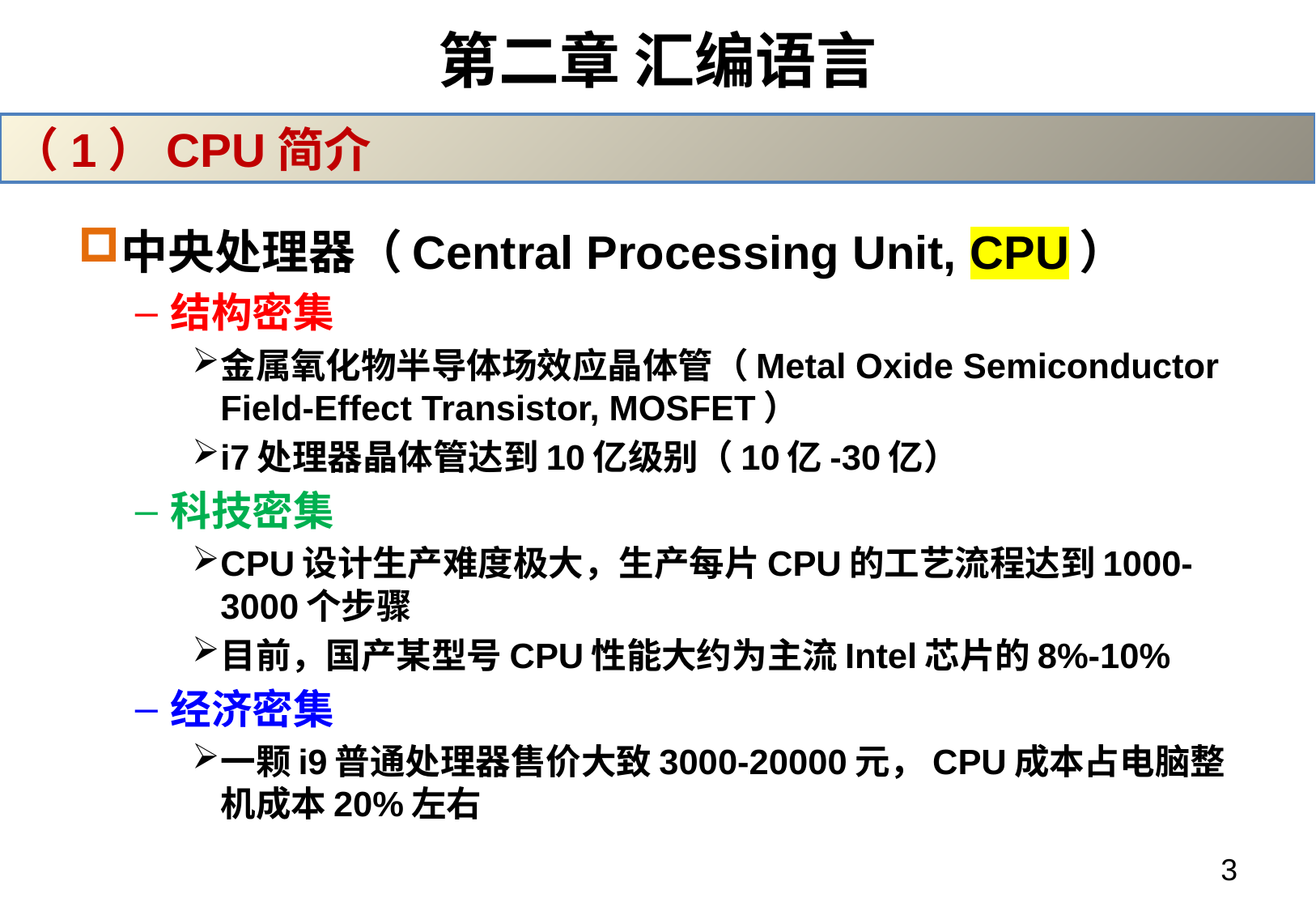

# 第二章 汇编语言
（1）CPU简介
中央处理器（Central Processing Unit, CPU）
结构密集
金属氧化物半导体场效应晶体管（Metal Oxide Semiconductor Field-Effect Transistor, MOSFET）
i7处理器晶体管达到10亿级别（10亿-30亿）
科技密集
CPU设计生产难度极大，生产每片CPU的工艺流程达到1000-3000个步骤
目前，国产某型号CPU性能大约为主流Intel芯片的8%-10%
经济密集
一颗i9普通处理器售价大致3000-20000元，CPU成本占电脑整机成本20%左右

3